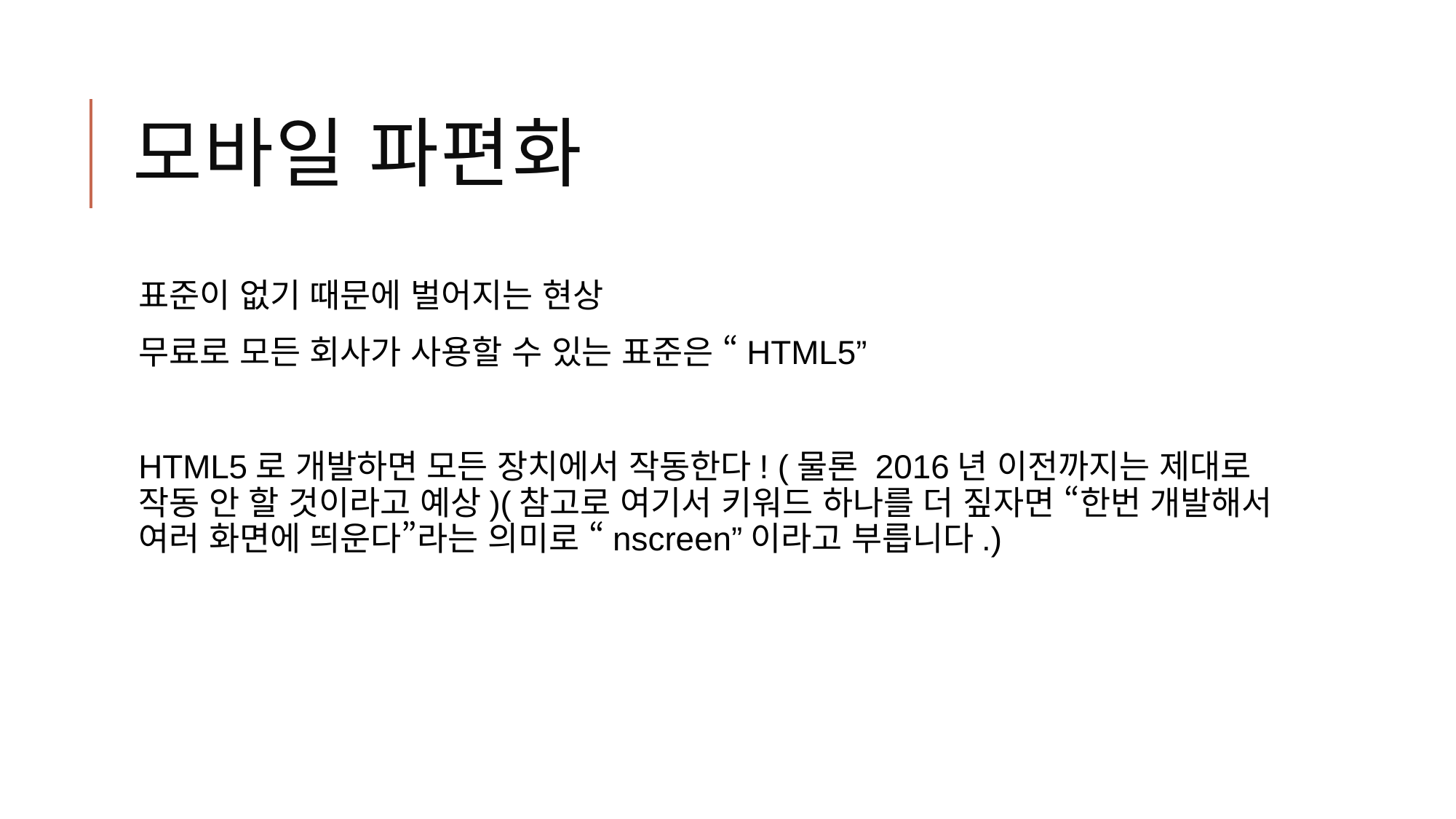

# 모바일 파편화
표준이 없기 때문에 벌어지는 현상
무료로 모든 회사가 사용할 수 있는 표준은 “HTML5”

HTML5로 개발하면 모든 장치에서 작동한다! (물론 2016년 이전까지는 제대로 작동 안 할 것이라고 예상)(참고로 여기서 키워드 하나를 더 짚자면 “한번 개발해서 여러 화면에 띄운다”라는 의미로 “nscreen”이라고 부릅니다.)